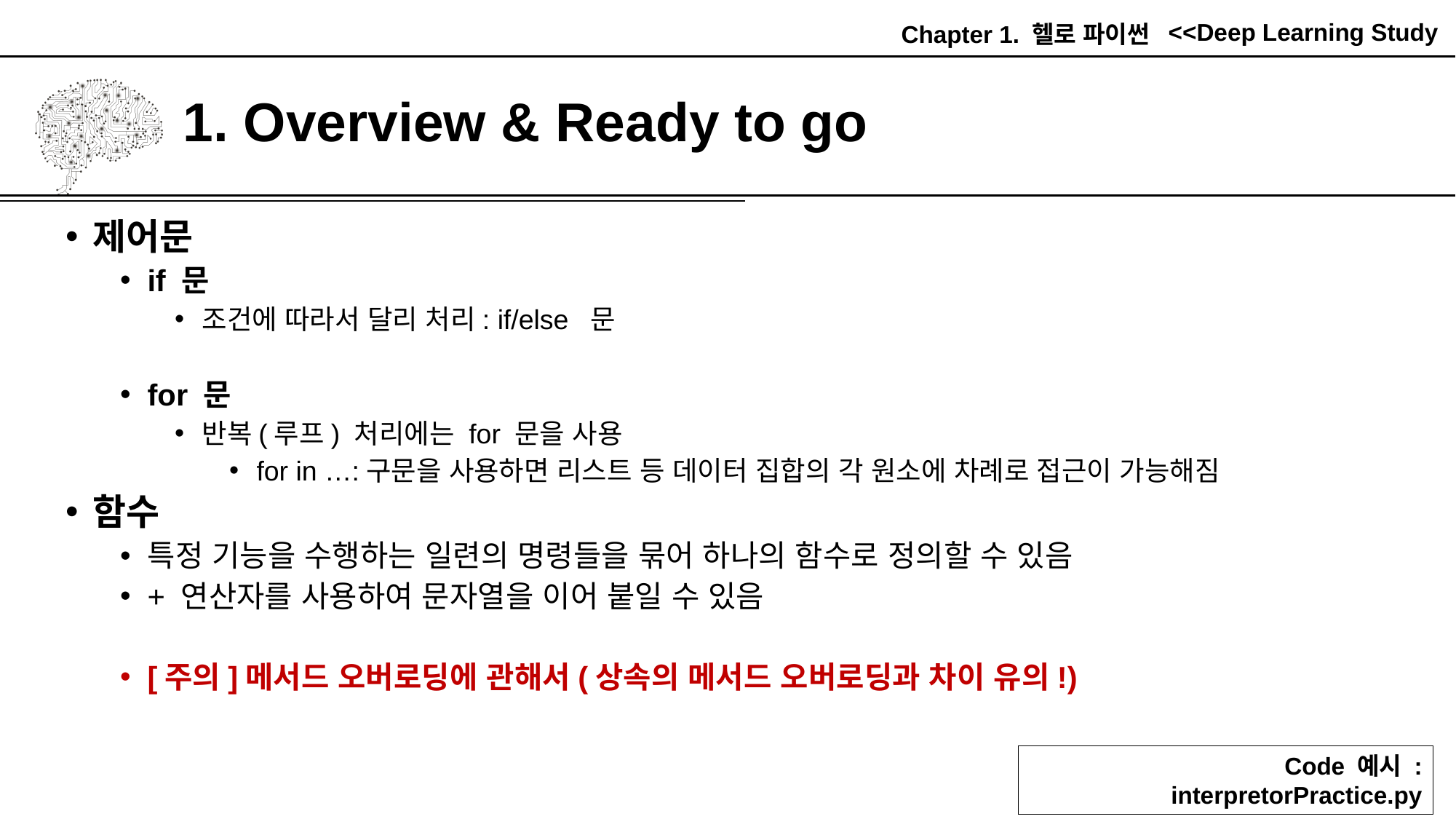

Chapter 1. 헬로 파이썬
# 1. Overview & Ready to go
제어문
if 문
조건에 따라서 달리 처리: if/else  문

for 문
반복(루프) 처리에는 for 문을 사용
for in …:구문을 사용하면 리스트 등 데이터 집합의 각 원소에 차례로 접근이 가능해짐
함수
특정 기능을 수행하는 일련의 명령들을 묶어 하나의 함수로 정의할 수 있음
+ 연산자를 사용하여 문자열을 이어 붙일 수 있음

[주의]메서드 오버로딩에 관해서(상속의 메서드 오버로딩과 차이 유의!)
Code 예시 : interpretorPractice.py